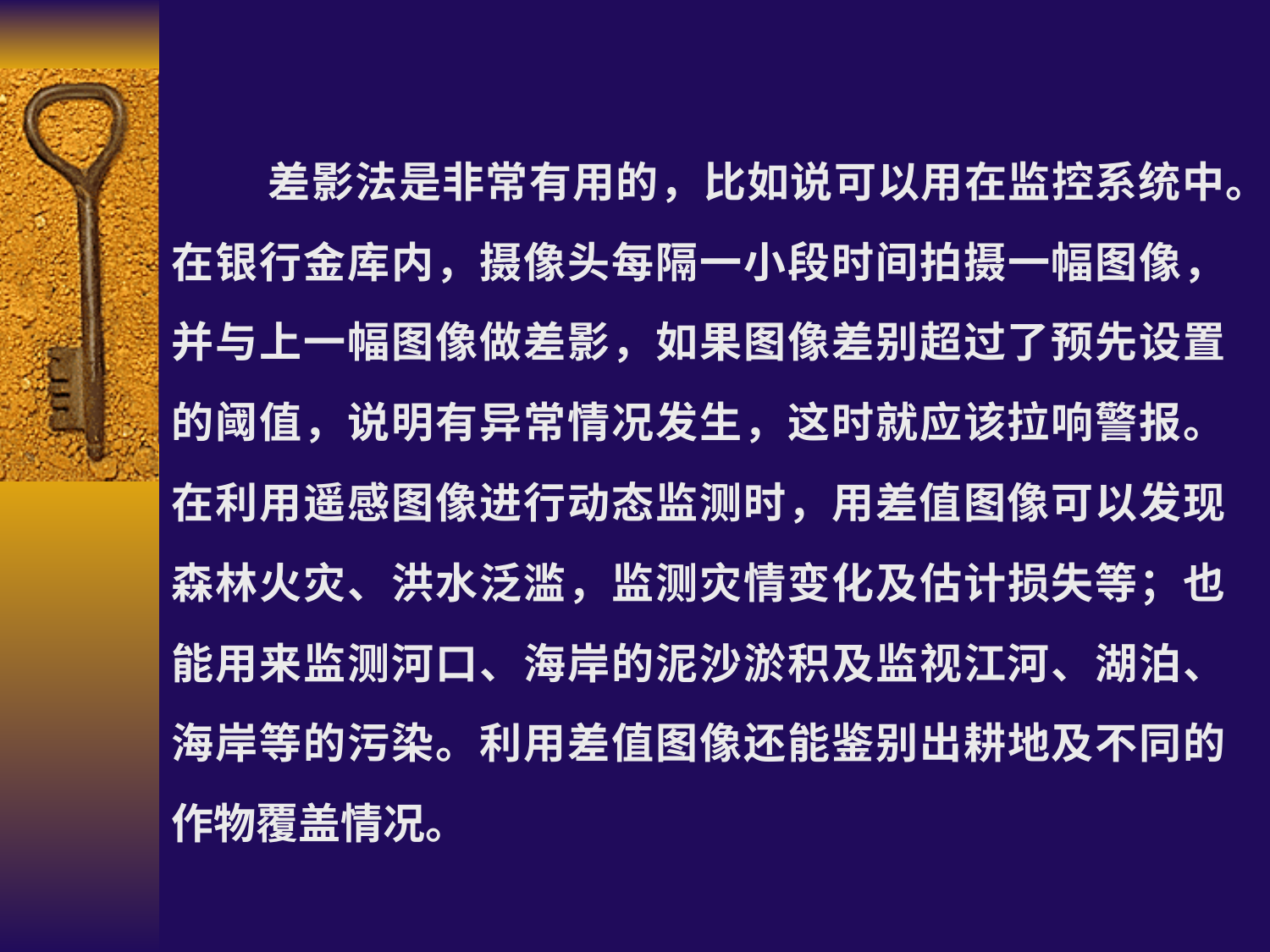

差影法是非常有用的，比如说可以用在监控系统中。在银行金库内，摄像头每隔一小段时间拍摄一幅图像，并与上一幅图像做差影，如果图像差别超过了预先设置的阈值，说明有异常情况发生，这时就应该拉响警报。在利用遥感图像进行动态监测时，用差值图像可以发现森林火灾、洪水泛滥，监测灾情变化及估计损失等；也能用来监测河口、海岸的泥沙淤积及监视江河、湖泊、海岸等的污染。利用差值图像还能鉴别出耕地及不同的作物覆盖情况。